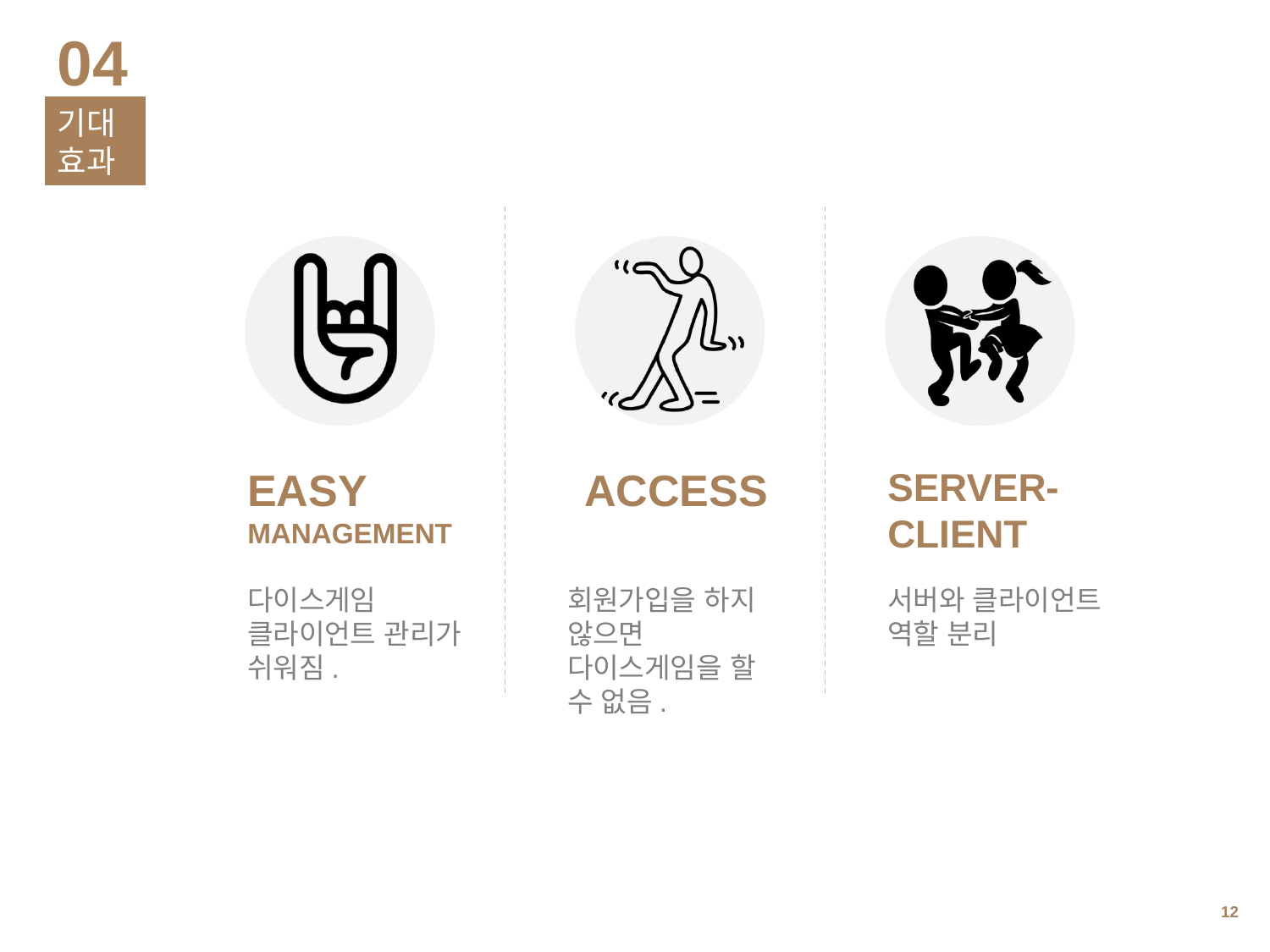

04
기대효과

EASY MANAGEMENT
ACCESS
SERVER-CLIENT
다이스게임 클라이언트 관리가 쉬워짐.
회원가입을 하지 않으면 다이스게임을 할 수 없음.
서버와 클라이언트 역할 분리
12